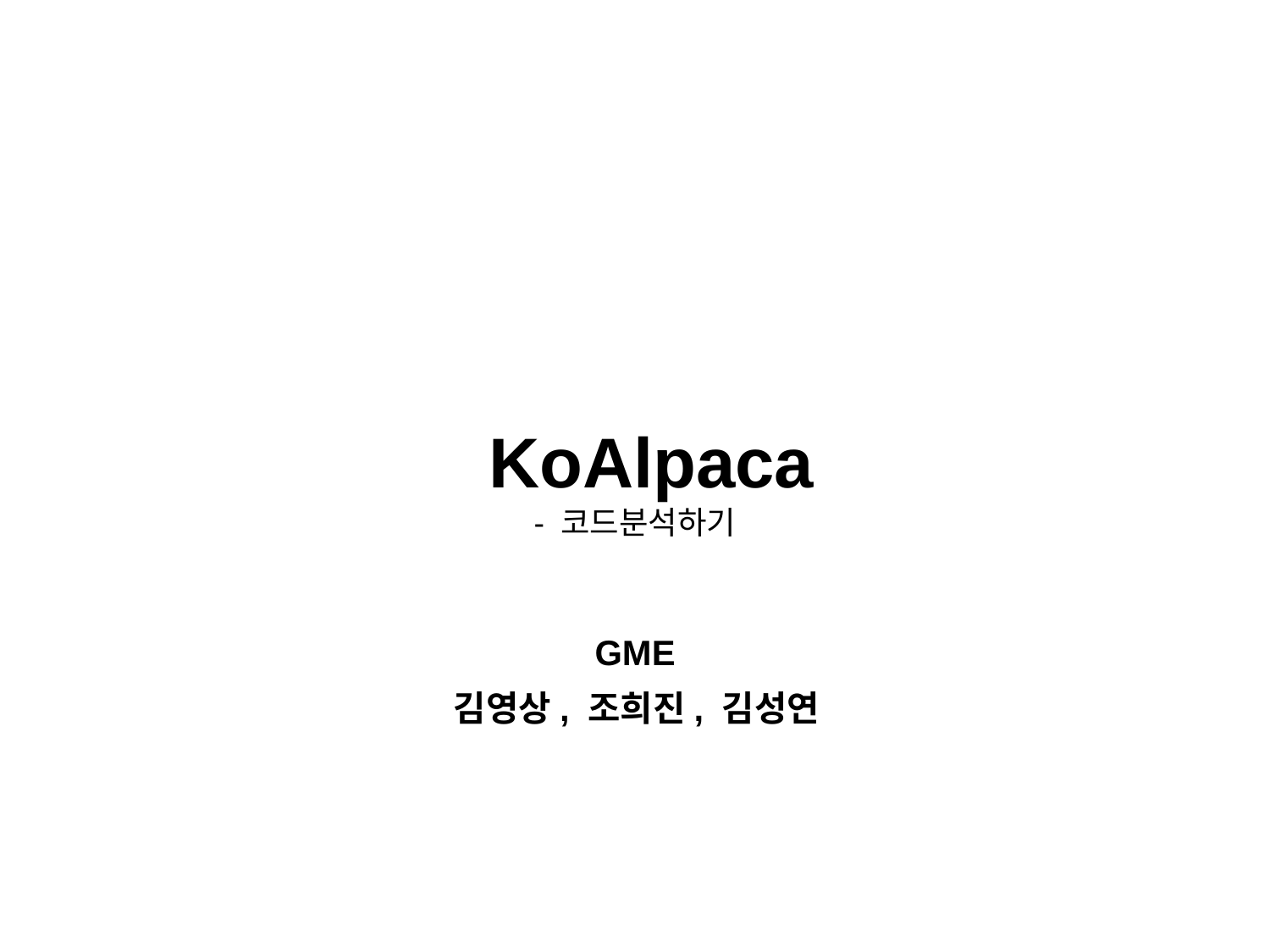

KoAlpaca
- 코드분석하기
GME
김영상, 조희진, 김성연